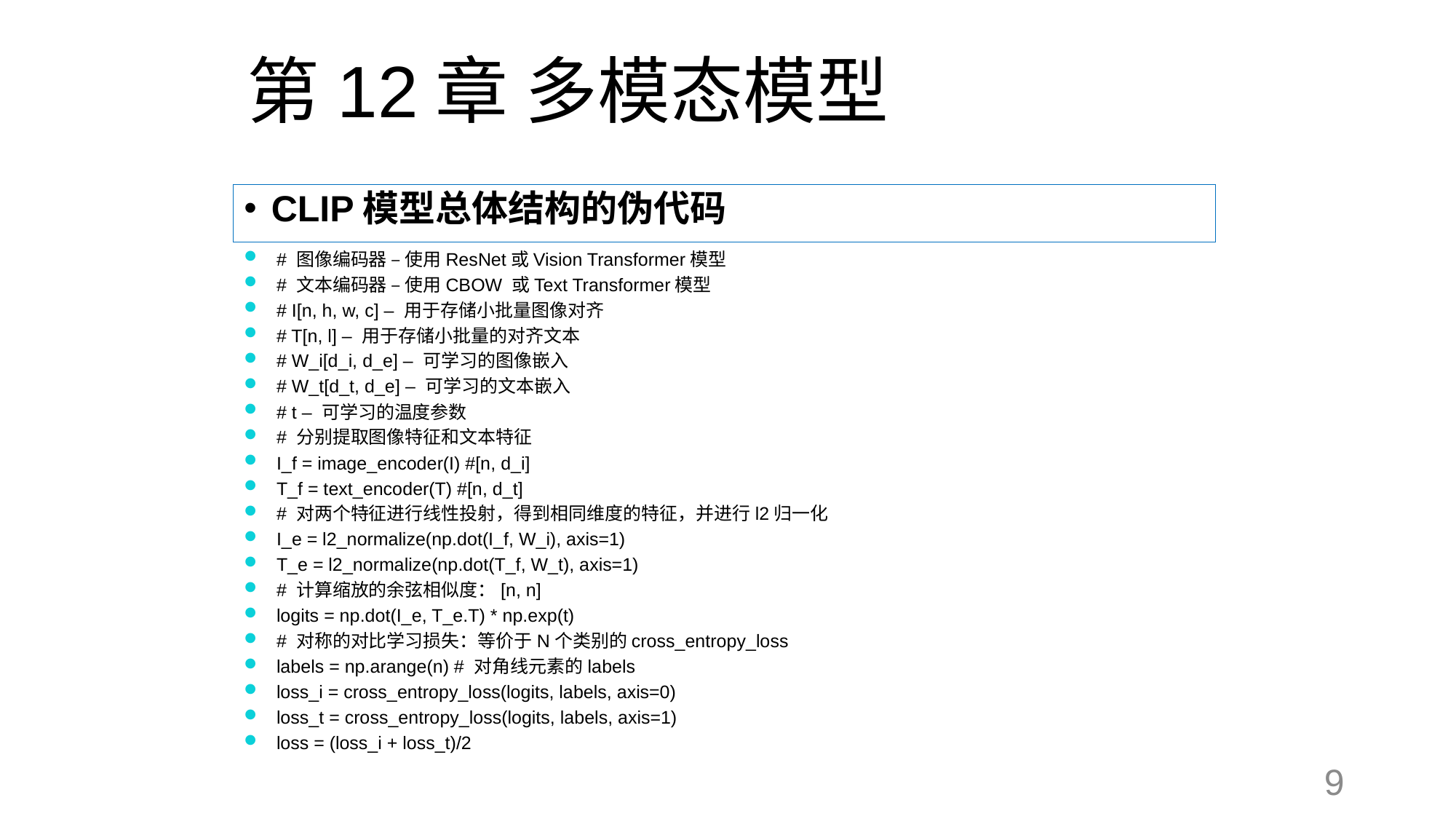

# 第12章 多模态模型
CLIP模型总体结构的伪代码

# 图像编码器 – 使用ResNet或Vision Transformer模型
# 文本编码器 – 使用CBOW 或Text Transformer模型
# I[n, h, w, c] – 用于存储小批量图像对齐
# T[n, l] – 用于存储小批量的对齐文本
# W_i[d_i, d_e] – 可学习的图像嵌入
# W_t[d_t, d_e] – 可学习的文本嵌入
# t – 可学习的温度参数
# 分别提取图像特征和文本特征
I_f = image_encoder(I) #[n, d_i]
T_f = text_encoder(T) #[n, d_t]
# 对两个特征进行线性投射，得到相同维度的特征，并进行l2归一化
I_e = l2_normalize(np.dot(I_f, W_i), axis=1)
T_e = l2_normalize(np.dot(T_f, W_t), axis=1)
# 计算缩放的余弦相似度：[n, n]
logits = np.dot(I_e, T_e.T) * np.exp(t)
# 对称的对比学习损失：等价于N个类别的cross_entropy_loss
labels = np.arange(n) # 对角线元素的labels
loss_i = cross_entropy_loss(logits, labels, axis=0)
loss_t = cross_entropy_loss(logits, labels, axis=1)
loss = (loss_i + loss_t)/2

9